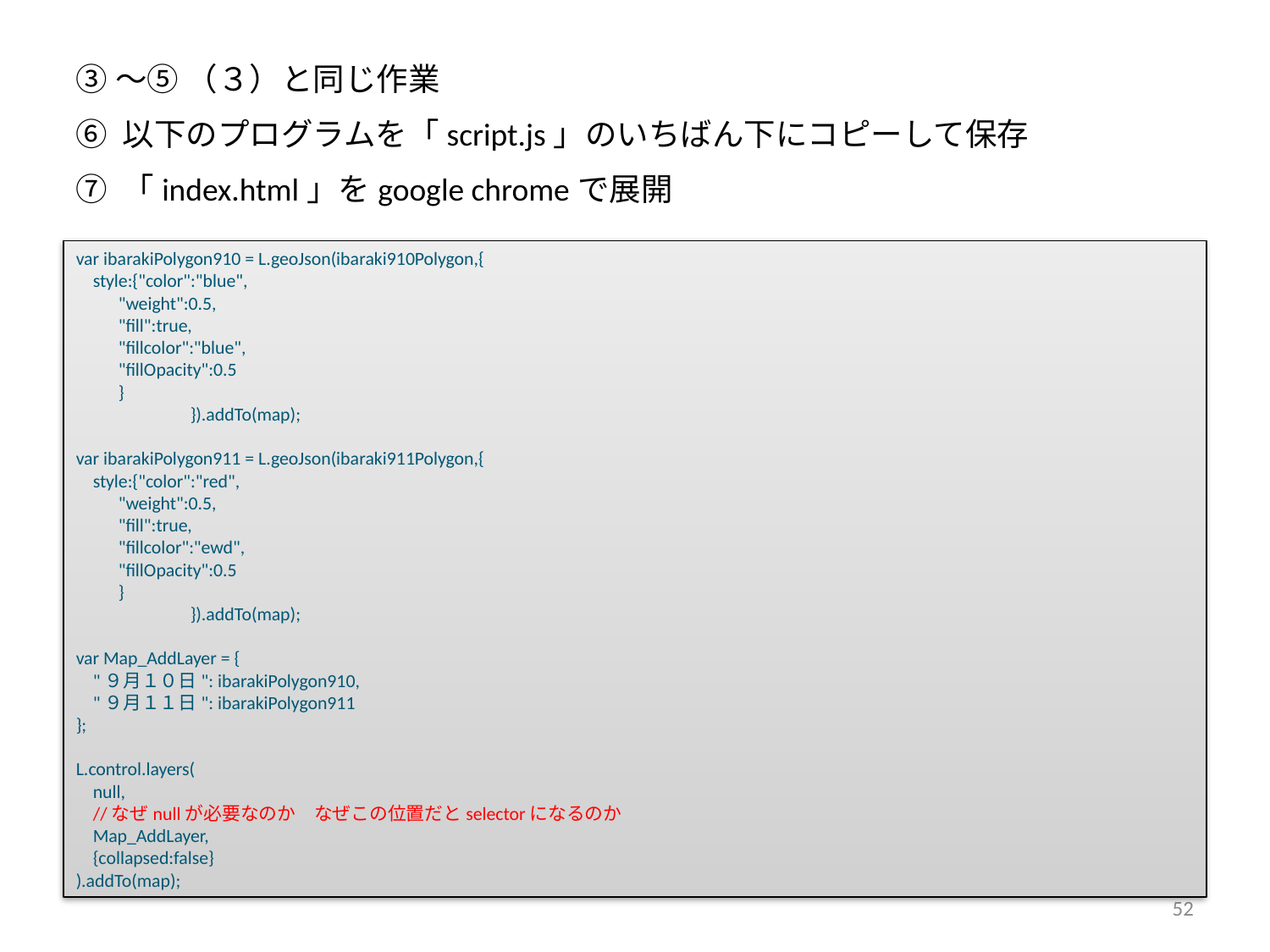

③〜⑤ （３）と同じ作業

⑥ 以下のプログラムを「script.js」のいちばん下にコピーして保存

⑦ 「index.html」をgoogle chromeで展開
var ibarakiPolygon910 = L.geoJson(ibaraki910Polygon,{
    style:{"color":"blue",
          "weight":0.5,
          "fill":true,
          "fillcolor":"blue",
          "fillOpacity":0.5
          }
                           }).addTo(map);

var ibarakiPolygon911 = L.geoJson(ibaraki911Polygon,{
    style:{"color":"red",
          "weight":0.5,
          "fill":true,
          "fillcolor":"ewd",
          "fillOpacity":0.5
          }
                           }).addTo(map);

var Map_AddLayer = {
    "９月１０日": ibarakiPolygon910,
    "９月１１日": ibarakiPolygon911
};

L.control.layers(
    null,
    //なぜnullが必要なのか　なぜこの位置だとselectorになるのか
    Map_AddLayer,
    {collapsed:false}
).addTo(map);
52